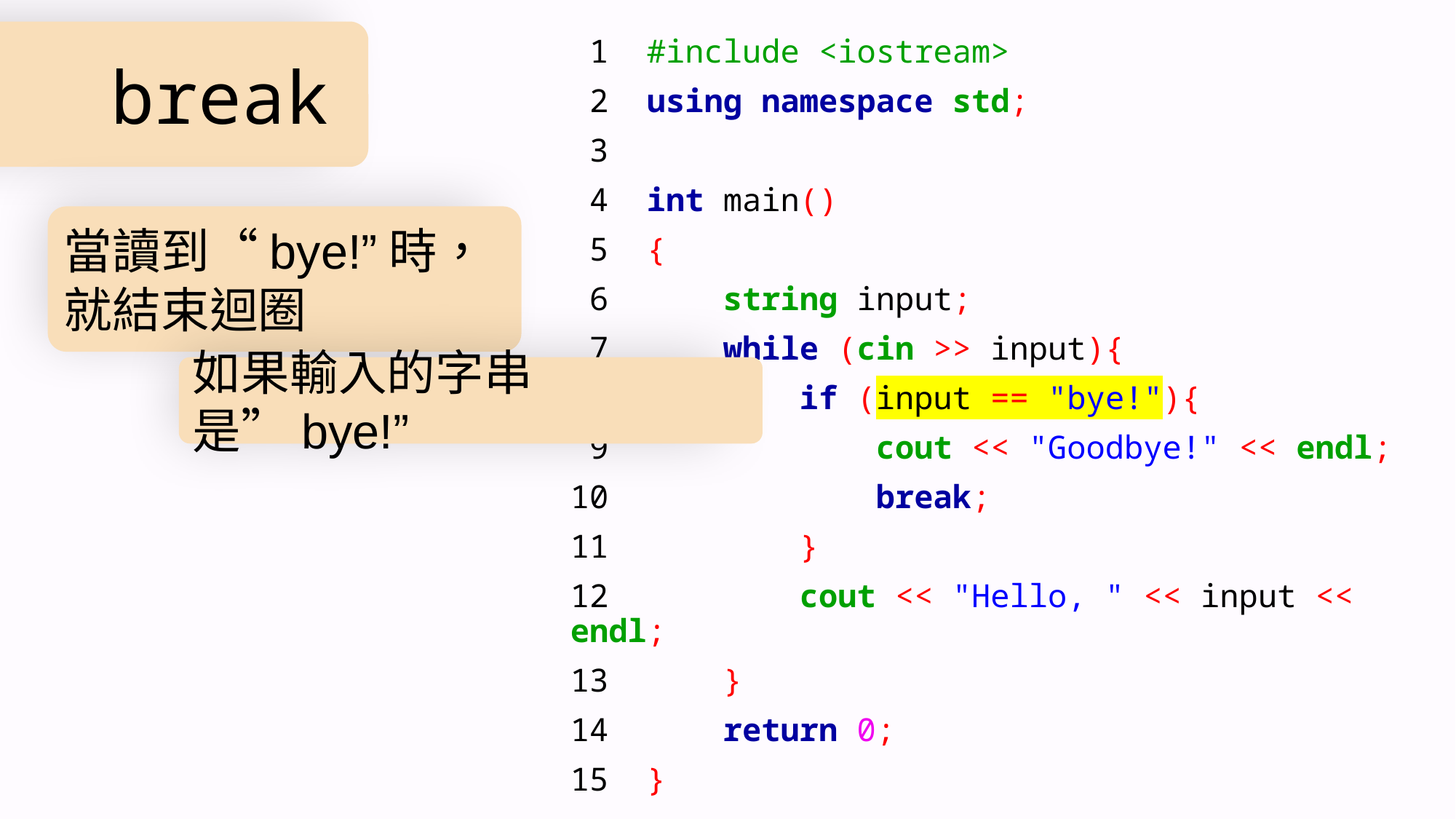

1  #include <iostream>
 2  using namespace std;
 3
 4  int main()
 5  {
 6      string input;
 7      while (cin >> input){
 8          if (input == "bye!"){
 9              cout << "Goodbye!" << endl;
10              break;
11          }
12          cout << "Hello, " << input << endl;
13      }
14      return 0;
15  }
# break
當讀到“bye!”時，就結束迴圈
如果輸入的字串是”bye!”